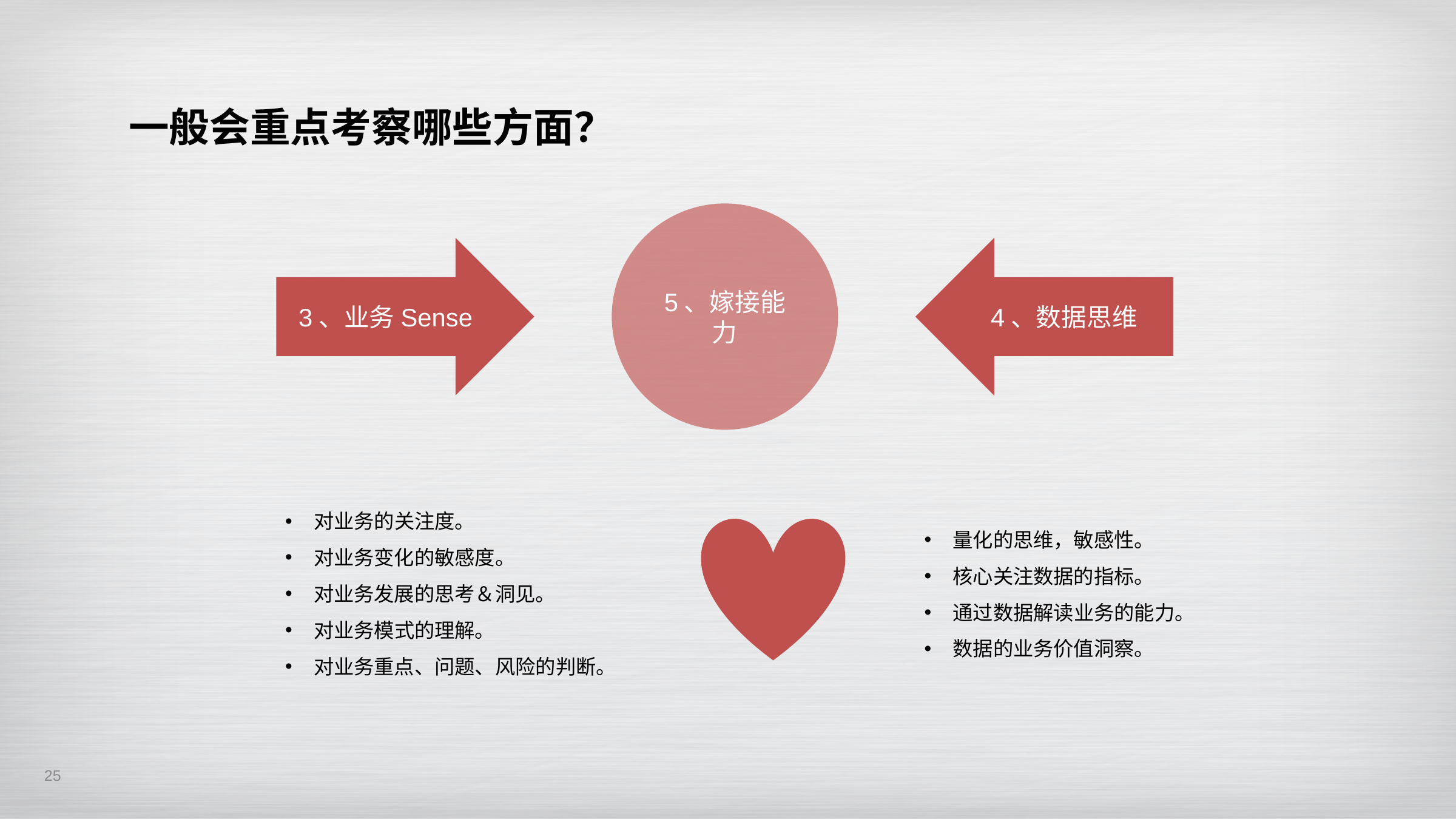

一般会重点考察哪些方面？
5、嫁接能力
3、业务Sense
4、数据思维
对业务的关注度。
对业务变化的敏感度。
对业务发展的思考＆洞见。
对业务模式的理解。
对业务重点、问题、风险的判断。
量化的思维，敏感性。
核心关注数据的指标。
通过数据解读业务的能力。
数据的业务价值洞察。